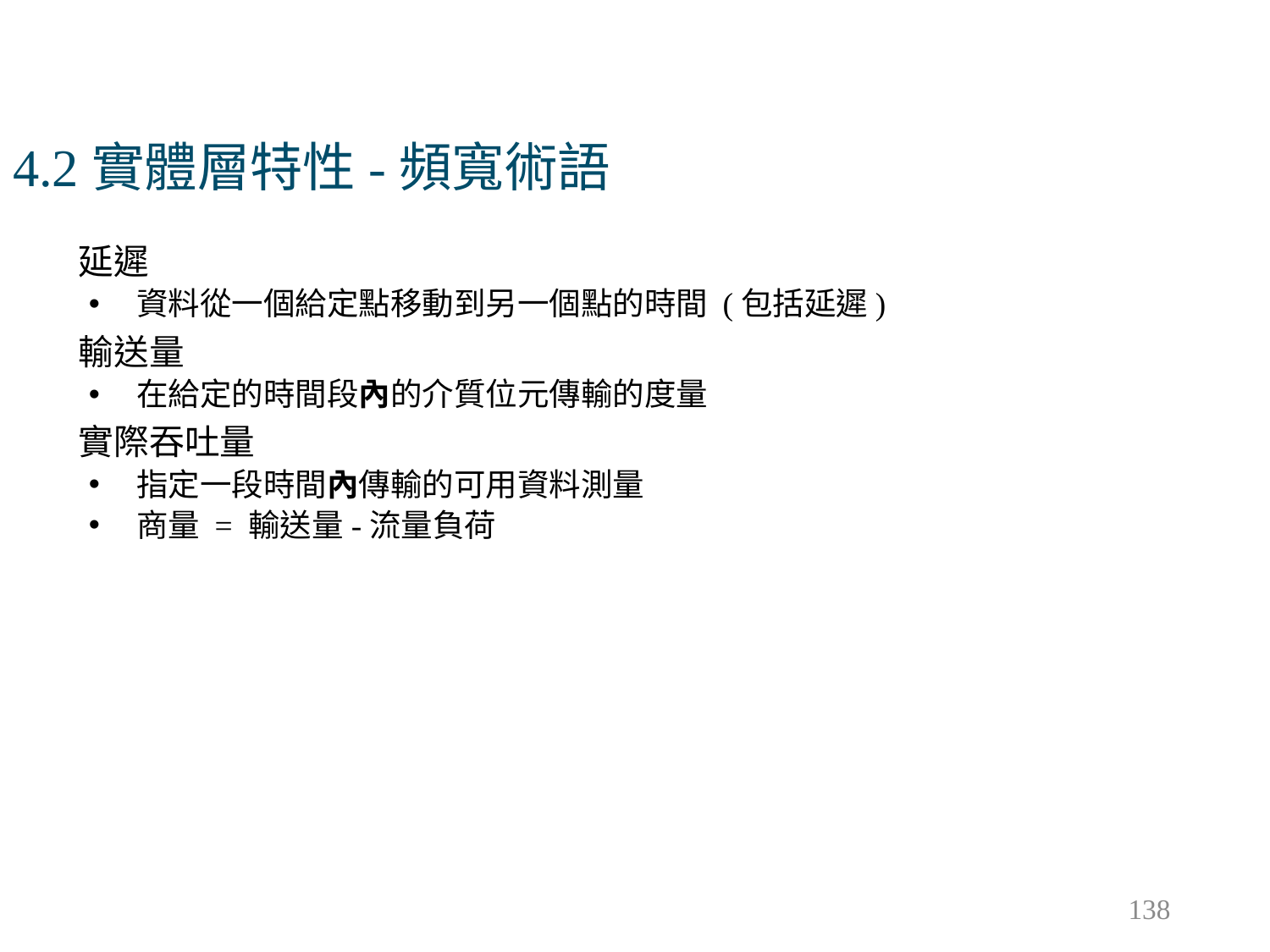

# 4.2實體層特性-頻寬術語
延遲
資料從一個給定點移動到另一個點的時間 (包括延遲)
輸送量
在給定的時間段內的介質位元傳輸的度量
實際吞吐量
指定一段時間內傳輸的可用資料測量
商量 = 輸送量-流量負荷
138